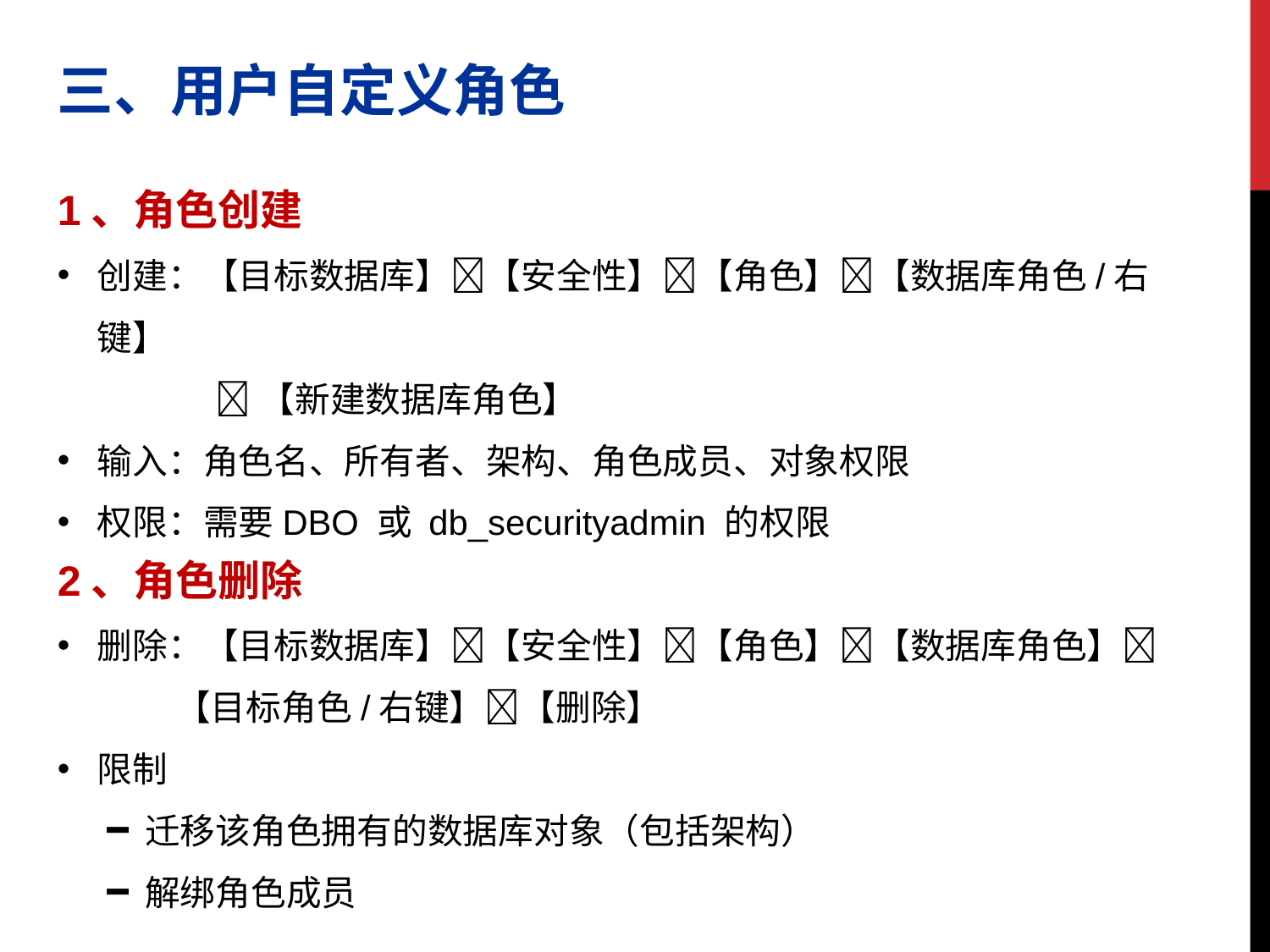

三、用户自定义角色
1、角色创建
创建：【目标数据库】→【安全性】→【角色】→【数据库角色/右键】
	    →【新建数据库角色】
输入：角色名、所有者、架构、角色成员、对象权限
权限：需要DBO 或 db_securityadmin 的权限
2、角色删除
删除：【目标数据库】→【安全性】→【角色】→【数据库角色】→
              【目标角色/右键】→【删除】
限制
迁移该角色拥有的数据库对象（包括架构）
解绑角色成员